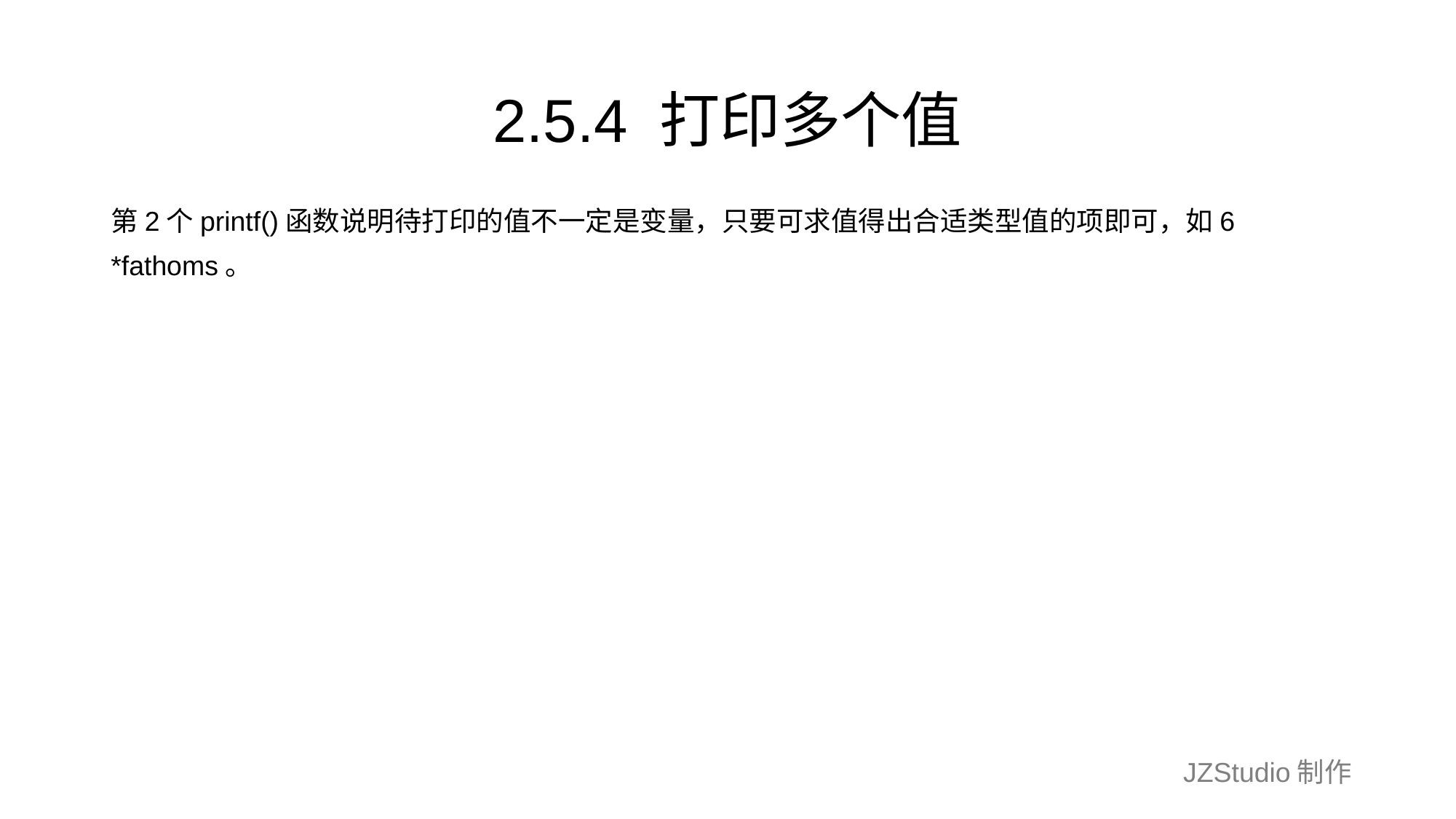

# 2.5.4 打印多个值
第2个printf()函数说明待打印的值不一定是变量，只要可求值得出合适类型值的项即可，如6
*fathoms。